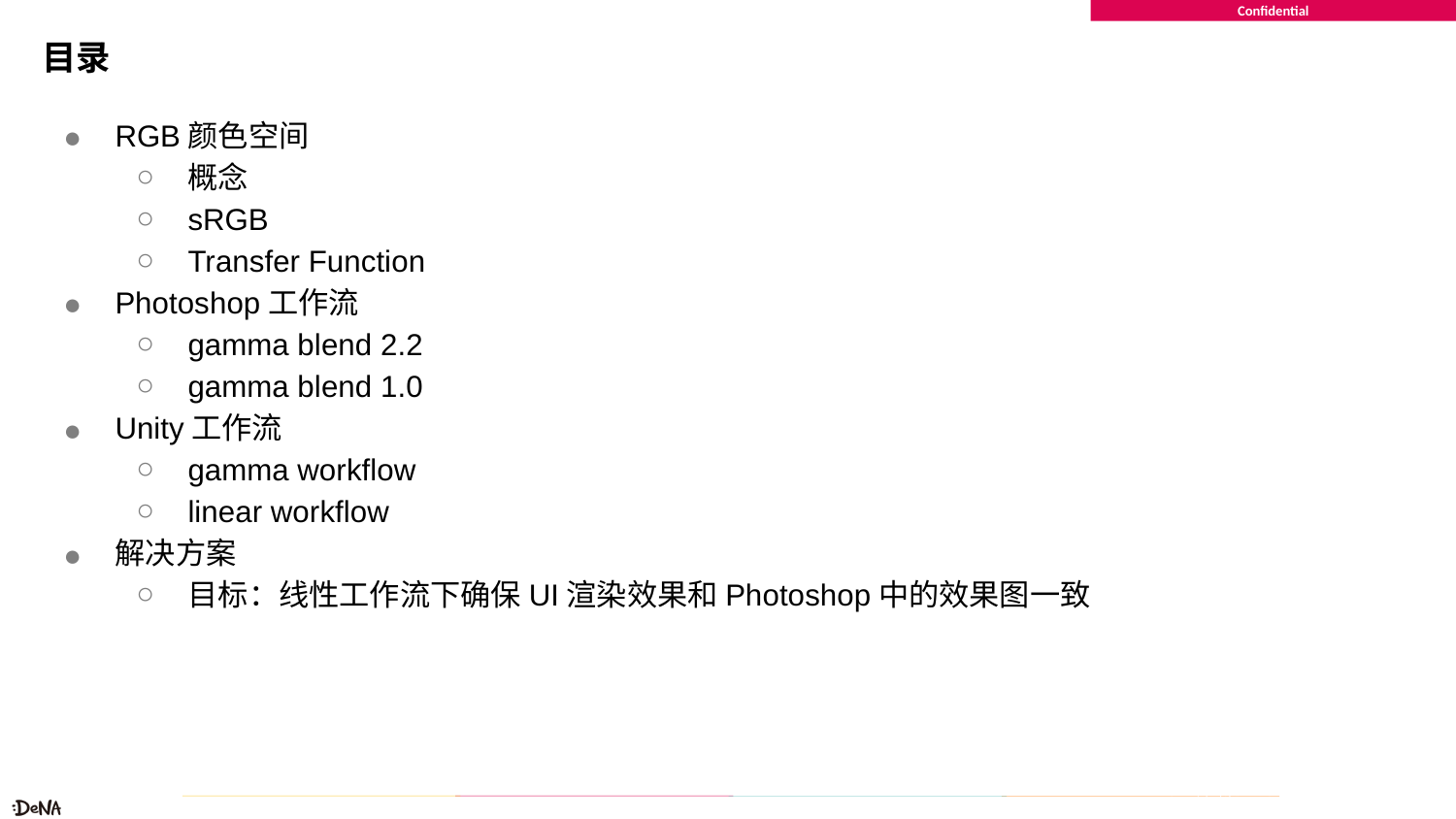

# 目录
RGB颜色空间
概念
sRGB
Transfer Function
Photoshop工作流
gamma blend 2.2
gamma blend 1.0
Unity工作流
gamma workflow
linear workflow
解决方案
目标：线性工作流下确保UI渲染效果和Photoshop中的效果图一致